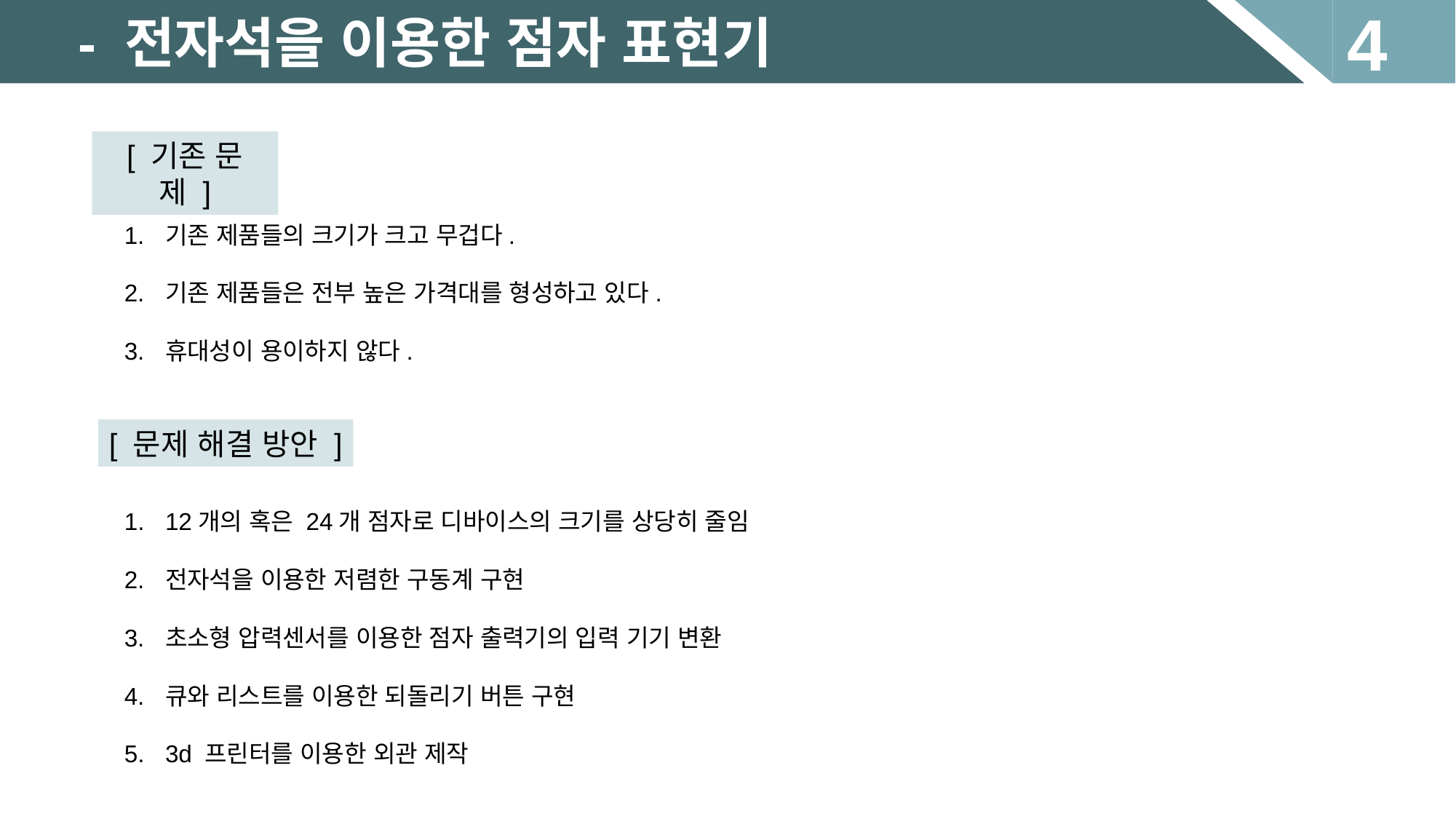

4

- 전자석을 이용한 점자 표현기
[ 기존 문제 ]

기존 제품들의 크기가 크고 무겁다.

기존 제품들은 전부 높은 가격대를 형성하고 있다.

휴대성이 용이하지 않다.

[ 문제 해결 방안 ]

12개의 혹은 24개 점자로 디바이스의 크기를 상당히 줄임

전자석을 이용한 저렴한 구동계 구현

초소형 압력센서를 이용한 점자 출력기의 입력 기기 변환

큐와 리스트를 이용한 되돌리기 버튼 구현

3d 프린터를 이용한 외관 제작